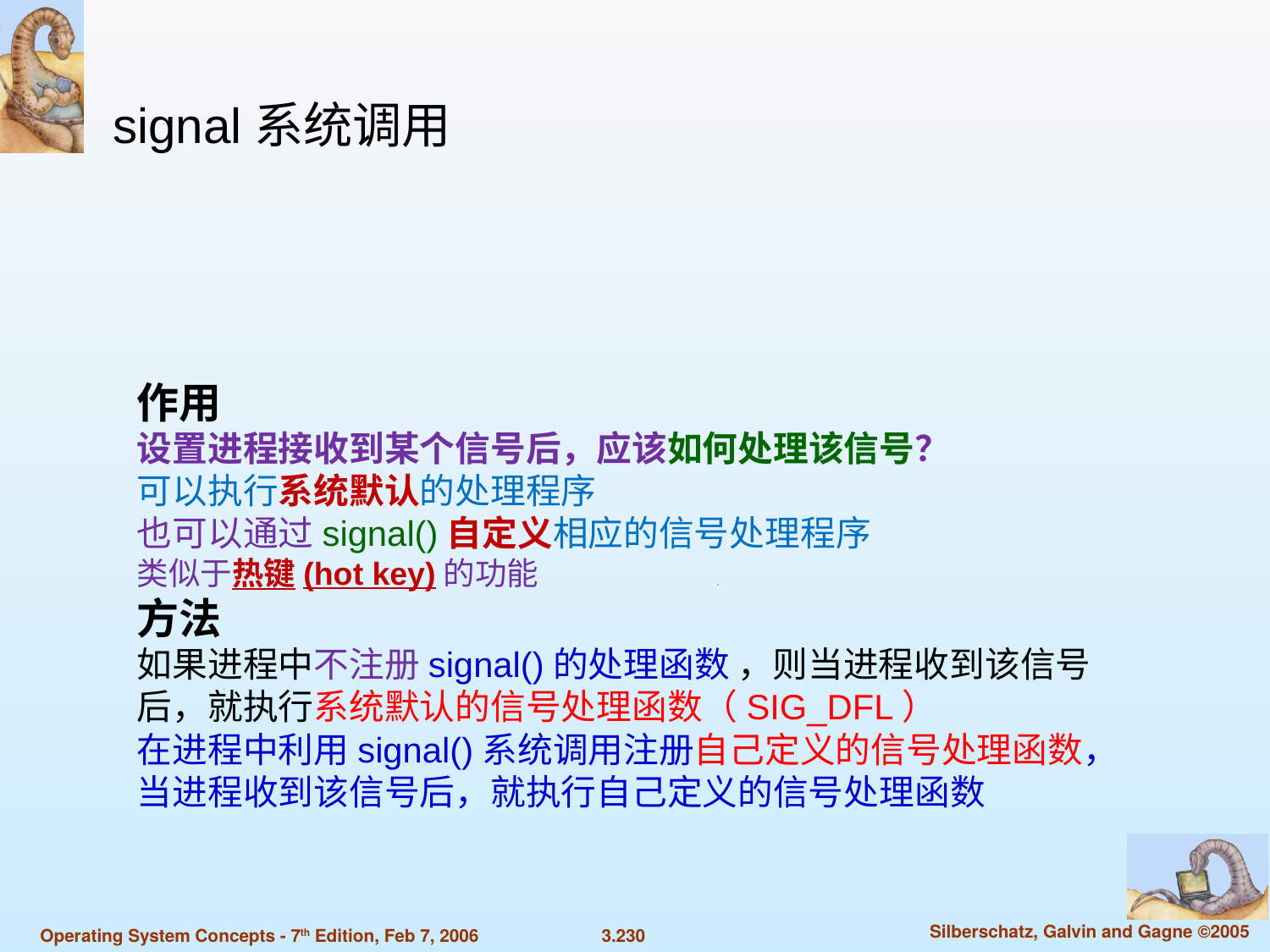

signal系统调用
作用
设置进程接收到某个信号后，应该如何处理该信号？
可以执行系统默认的处理程序
也可以通过signal()自定义相应的信号处理程序
类似于热键(hot key)的功能
方法
如果进程中不注册signal()的处理函数 ，则当进程收到该信号后，就执行系统默认的信号处理函数（SIG_DFL）
在进程中利用signal()系统调用注册自己定义的信号处理函数，当进程收到该信号后，就执行自己定义的信号处理函数